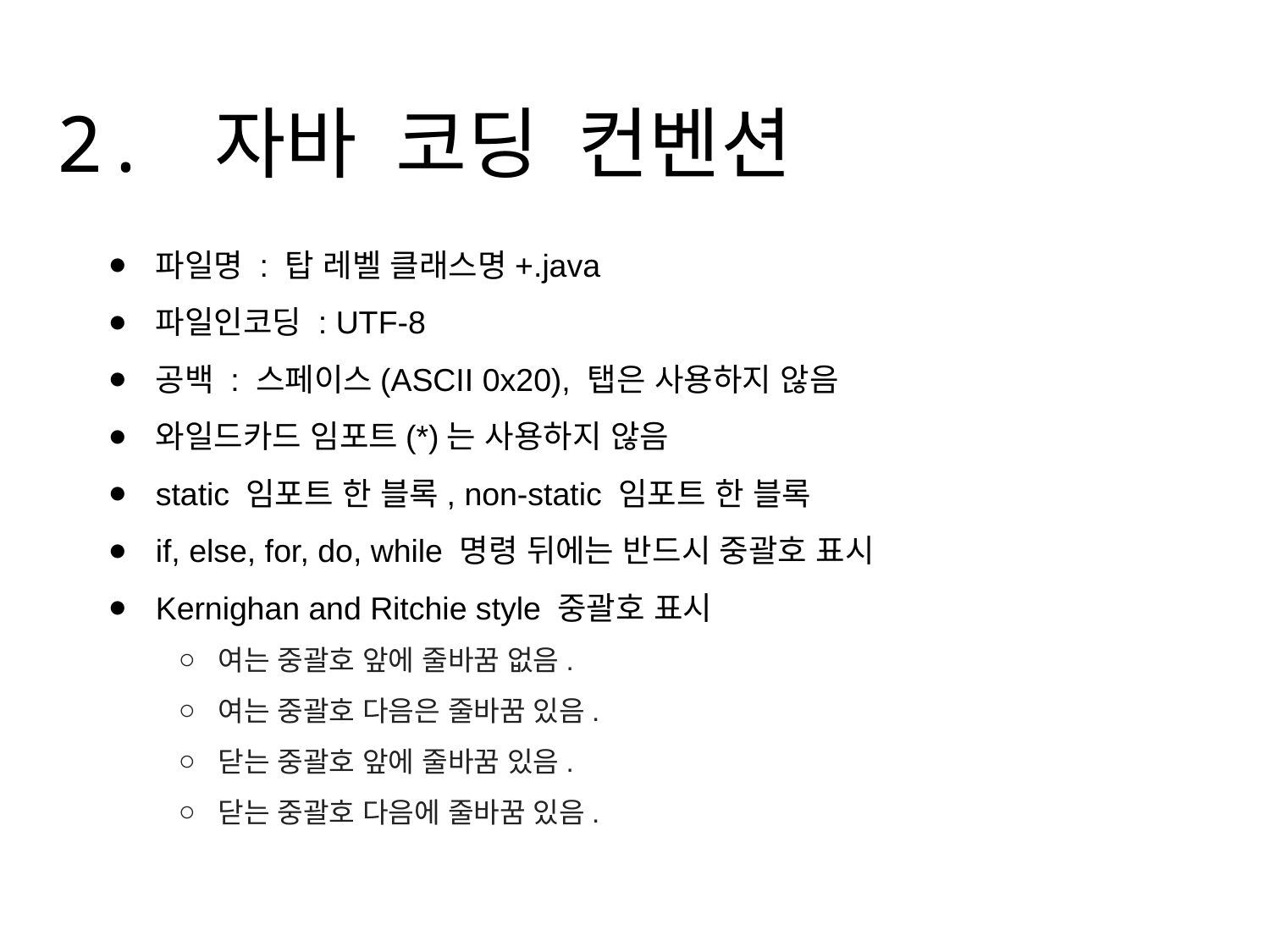

# 2. 자바 코딩 컨벤션
파일명 : 탑 레벨 클래스명+.java
파일인코딩 : UTF-8
공백 : 스페이스(ASCII 0x20), 탭은 사용하지 않음
와일드카드 임포트(*)는 사용하지 않음
static 임포트 한 블록, non-static 임포트 한 블록
if, else, for, do, while 명령 뒤에는 반드시 중괄호 표시
Kernighan and Ritchie style 중괄호 표시
여는 중괄호 앞에 줄바꿈 없음.
여는 중괄호 다음은 줄바꿈 있음.
닫는 중괄호 앞에 줄바꿈 있음.
닫는 중괄호 다음에 줄바꿈 있음.